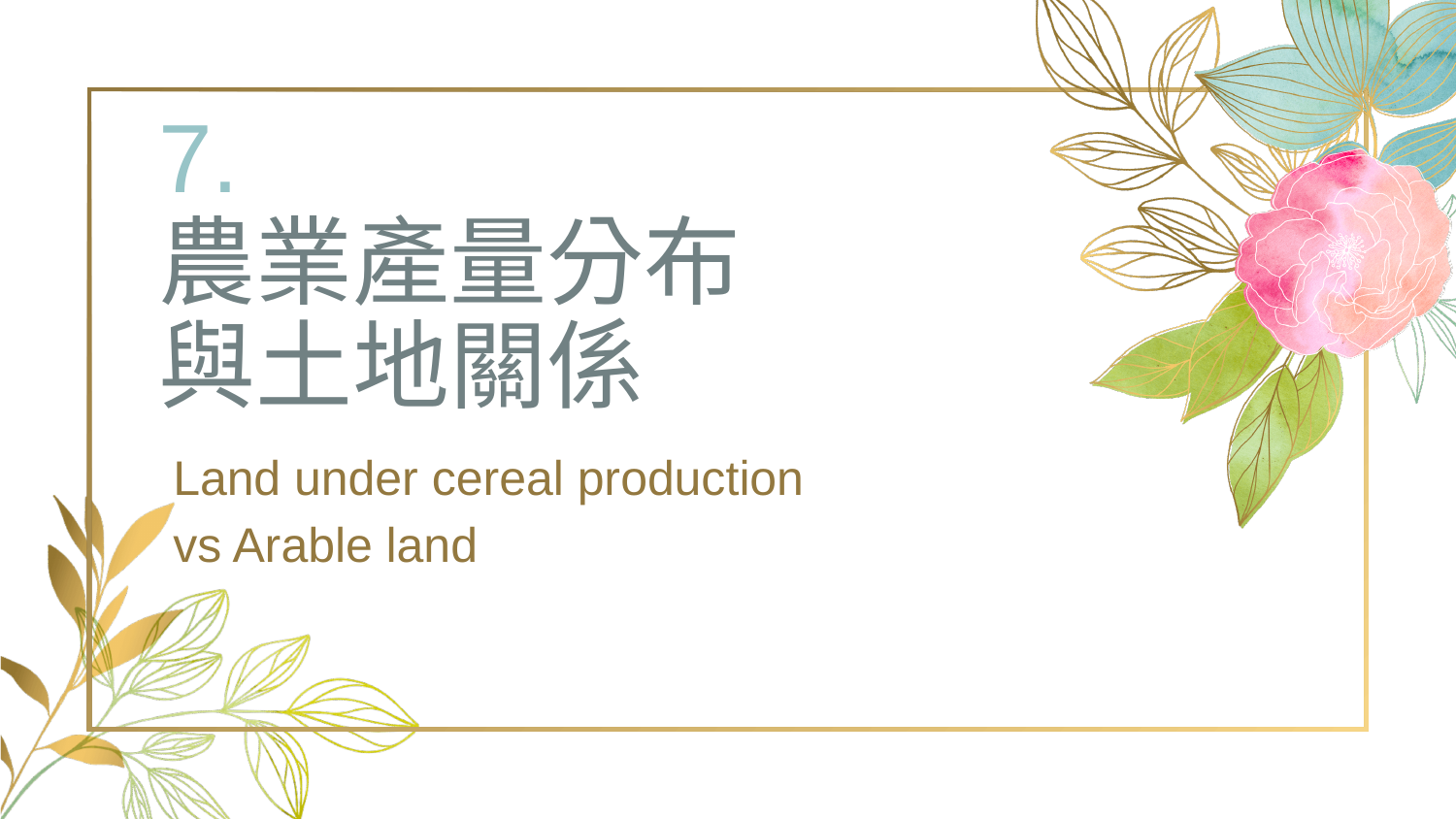

# 7.
農業產量分布
與土地關係
Land under cereal production
vs Arable land